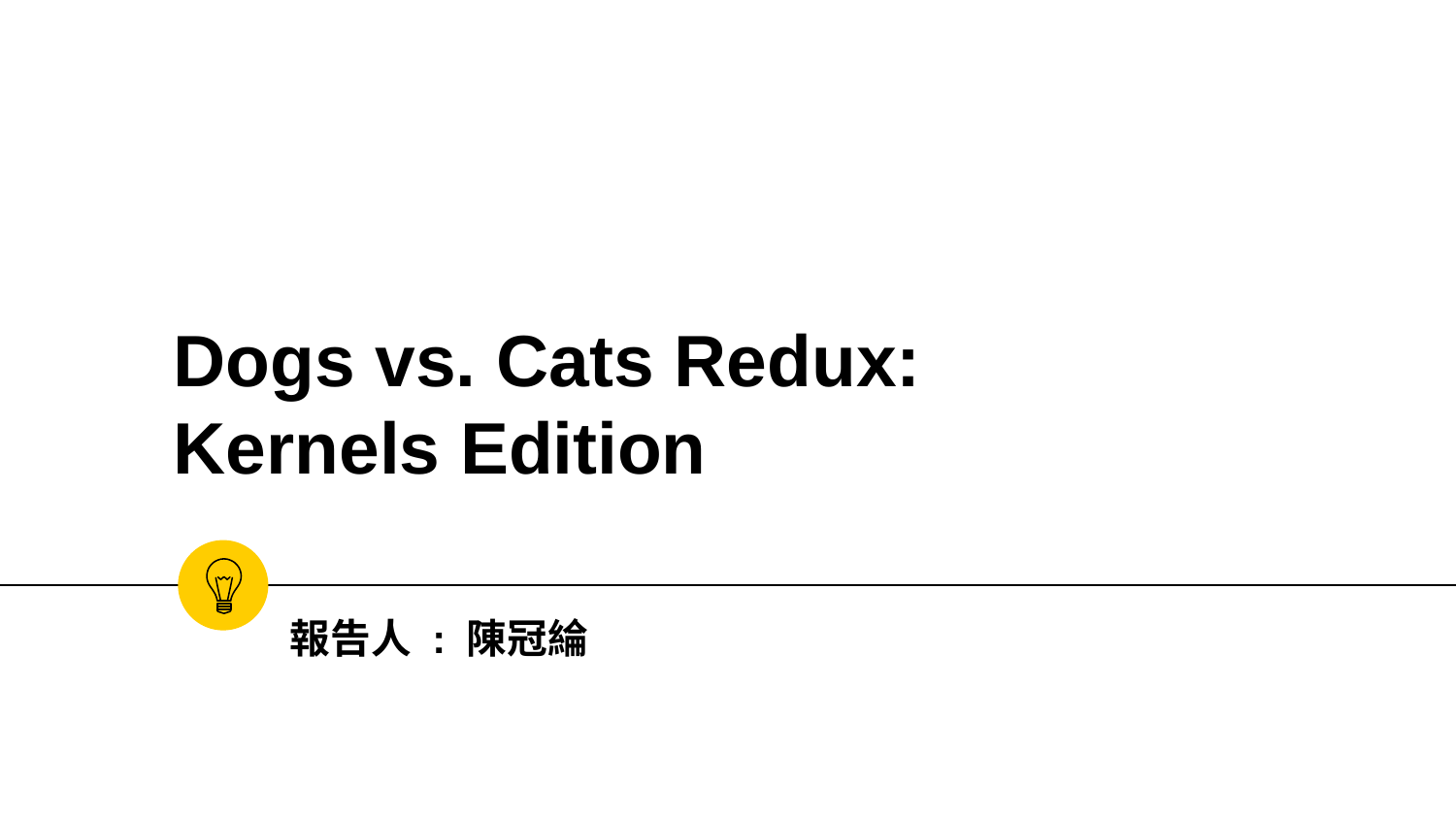

# Dogs vs. Cats Redux: Kernels Edition

報告人 : 陳冠綸